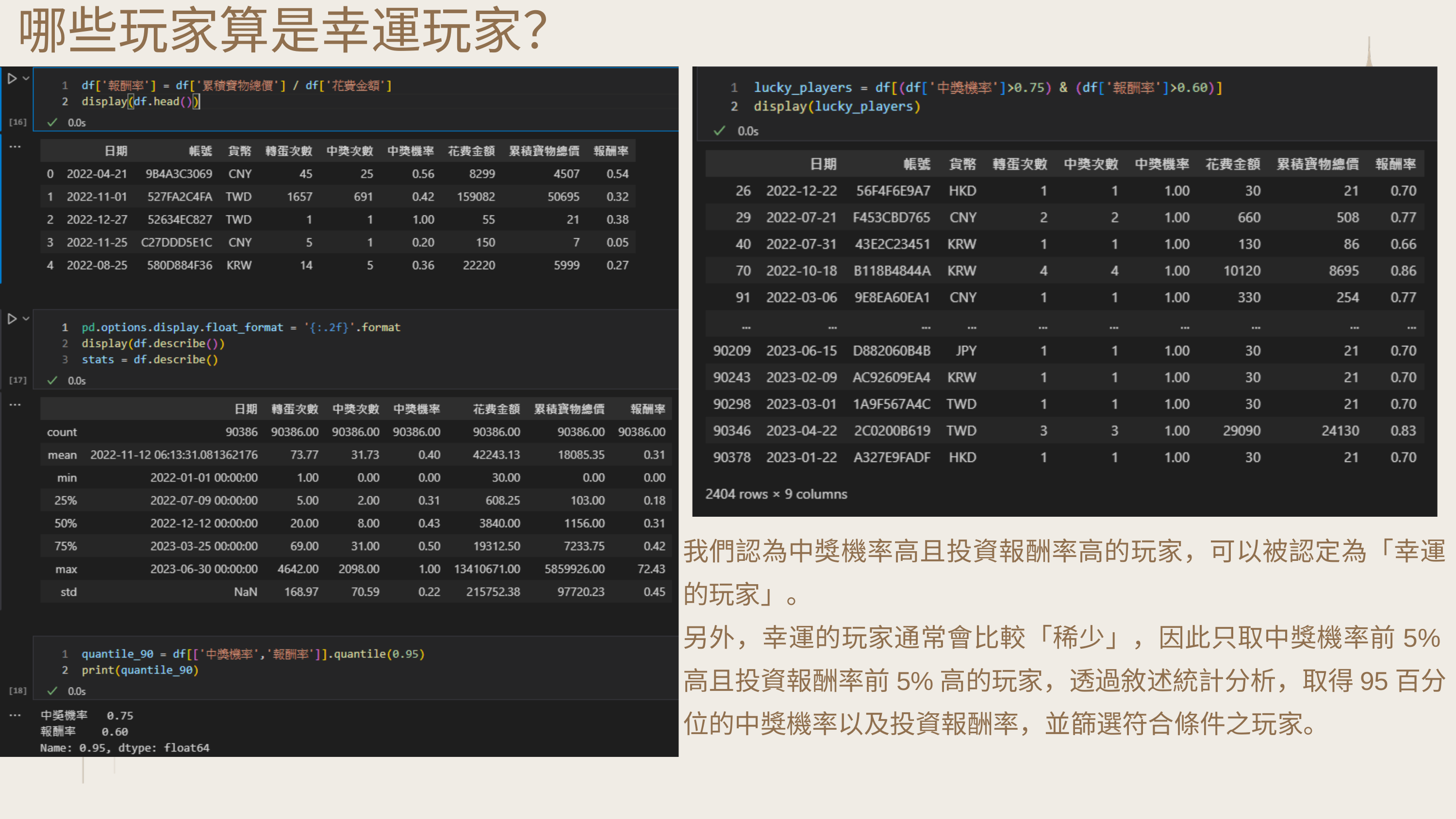

哪些玩家算是幸運玩家？

我們認為中獎機率高且投資報酬率高的玩家，可以被認定為「幸運的玩家」。
另外，幸運的玩家通常會比較「稀少」，因此只取中獎機率前5%高且投資報酬率前5%高的玩家，透過敘述統計分析，取得95百分位的中獎機率以及投資報酬率，並篩選符合條件之玩家。